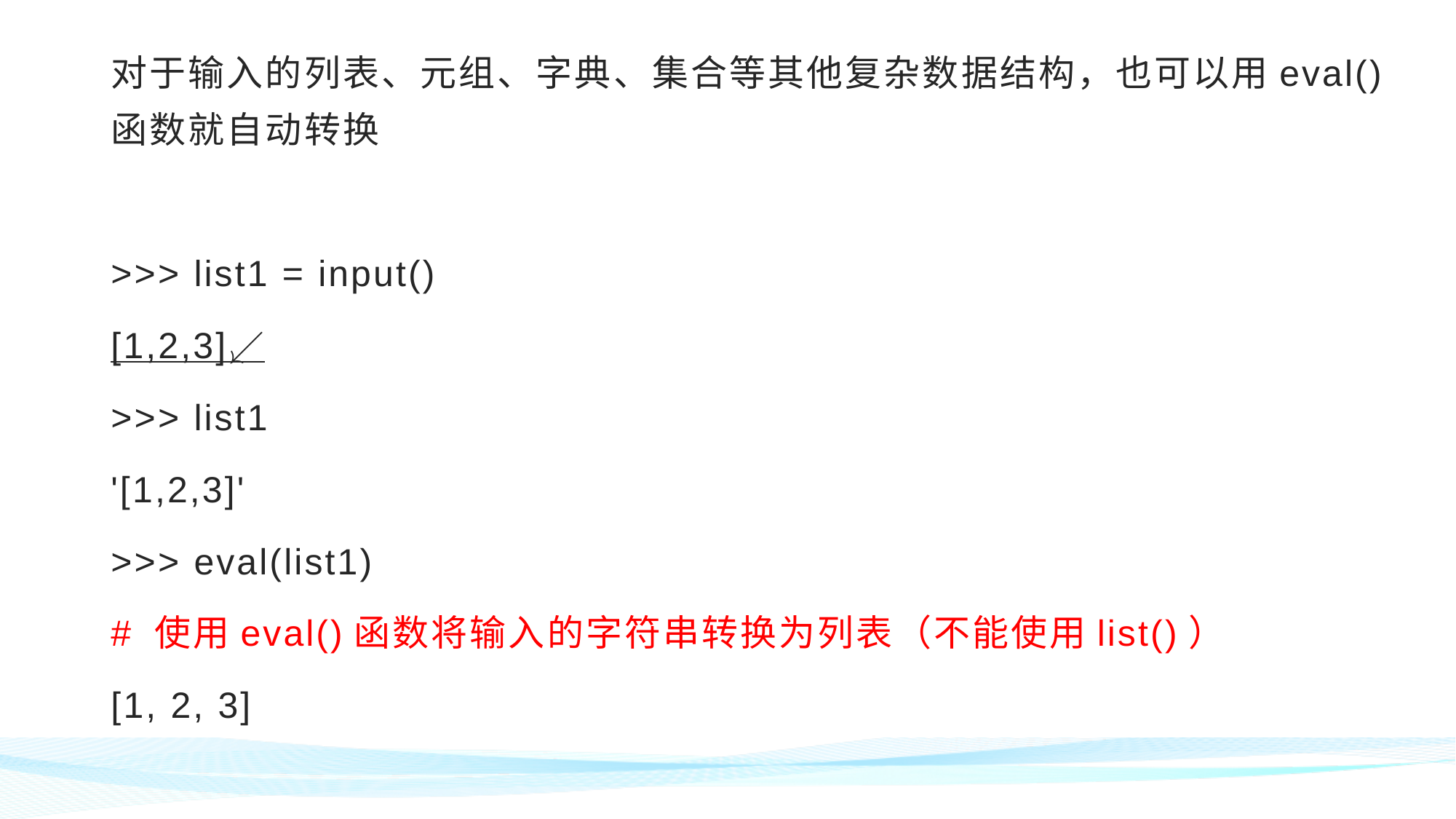

对于输入的列表、元组、字典、集合等其他复杂数据结构，也可以用eval()函数就自动转换

>>> list1 = input()
[1,2,3]↙
>>> list1
'[1,2,3]'
>>> eval(list1)
# 使用eval()函数将输入的字符串转换为列表（不能使用list()）
[1, 2, 3]